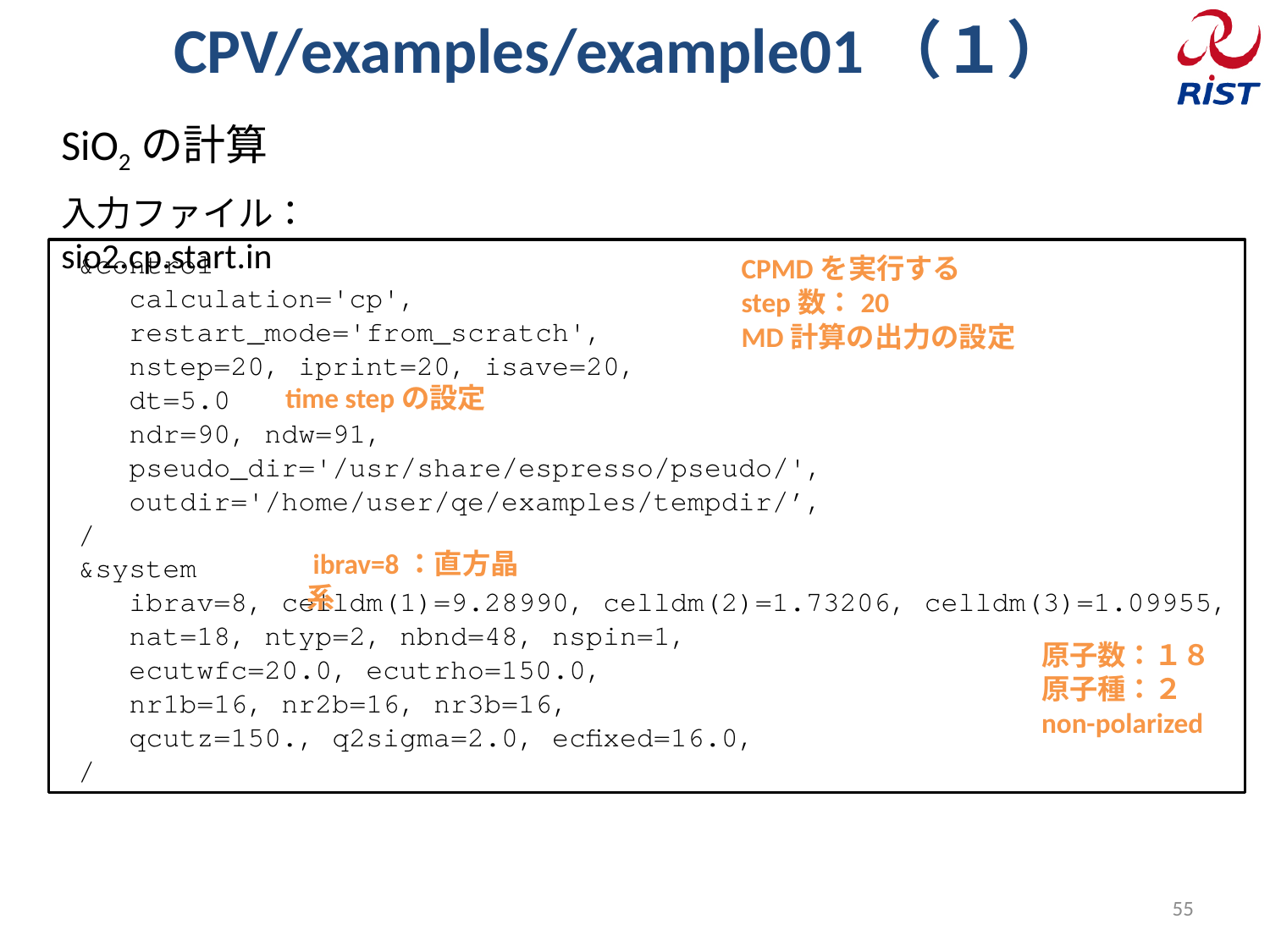

# CPV/examples/example01（１）
SiO2の計算
入力ファイル： sio2.cp.start.in
 &control
    calculation='cp',
    restart_mode='from_scratch',
    nstep=20, iprint=20, isave=20,
    dt=5.0
    ndr=90, ndw=91,
    pseudo_dir='﻿/usr/share/espresso/pseudo/',
    outdir='/home/user/qe/examples/tempdir/’,
 /
 &system
    ibrav=8, celldm(1)=9.28990, celldm(2)=1.73206, celldm(3)=1.09955,
    nat=18, ntyp=2, nbnd=48, nspin=1,
    ecutwfc=20.0, ecutrho=150.0,
    nr1b=16, nr2b=16, nr3b=16,
    qcutz=150., q2sigma=2.0, ecfixed=16.0,
 /
CPMDを実行する
step数：20
MD計算の出力の設定
time stepの設定
 ibrav=8：直方晶系
原子数：１８
原子種：２
non-polarized
55